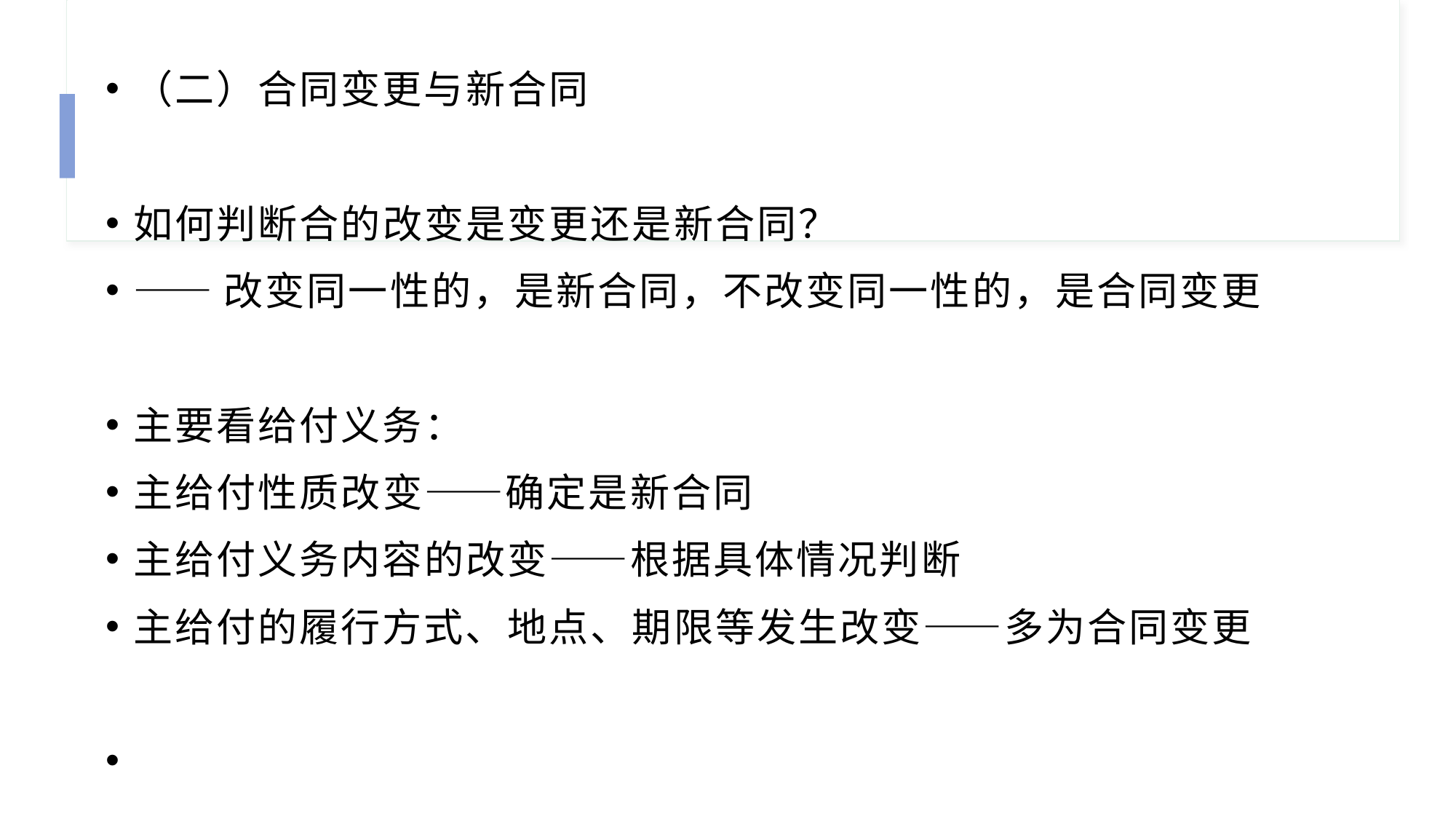

（二）合同变更与新合同

如何判断合的改变是变更还是新合同？
——改变同一性的，是新合同，不改变同一性的，是合同变更

主要看给付义务：
主给付性质改变——确定是新合同
主给付义务内容的改变——根据具体情况判断
主给付的履行方式、地点、期限等发生改变——多为合同变更